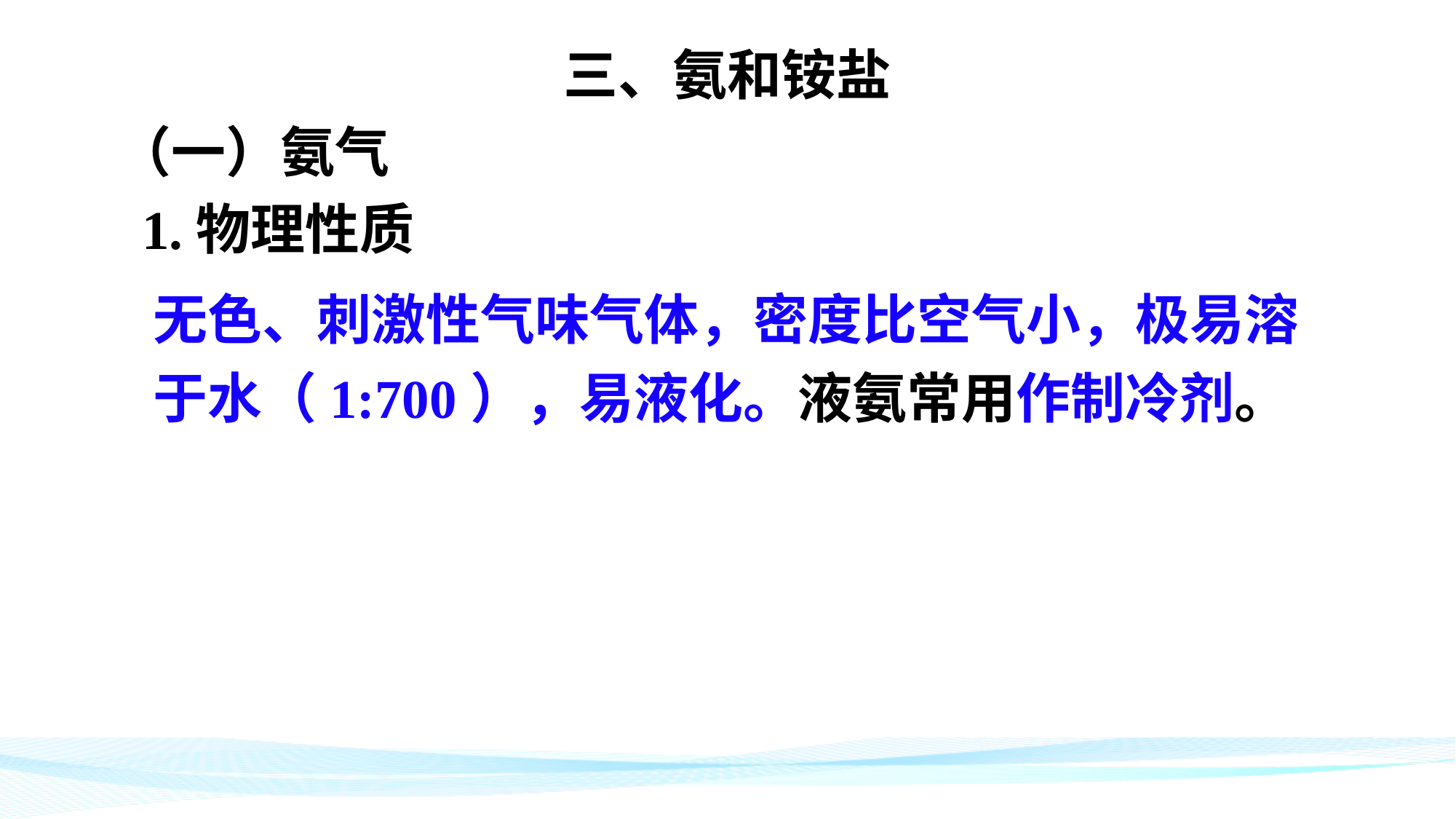

三、氨和铵盐
（一）氨气
1.物理性质
无色、刺激性气味气体，密度比空气小，极易溶于水（1:700），易液化。液氨常用作制冷剂。